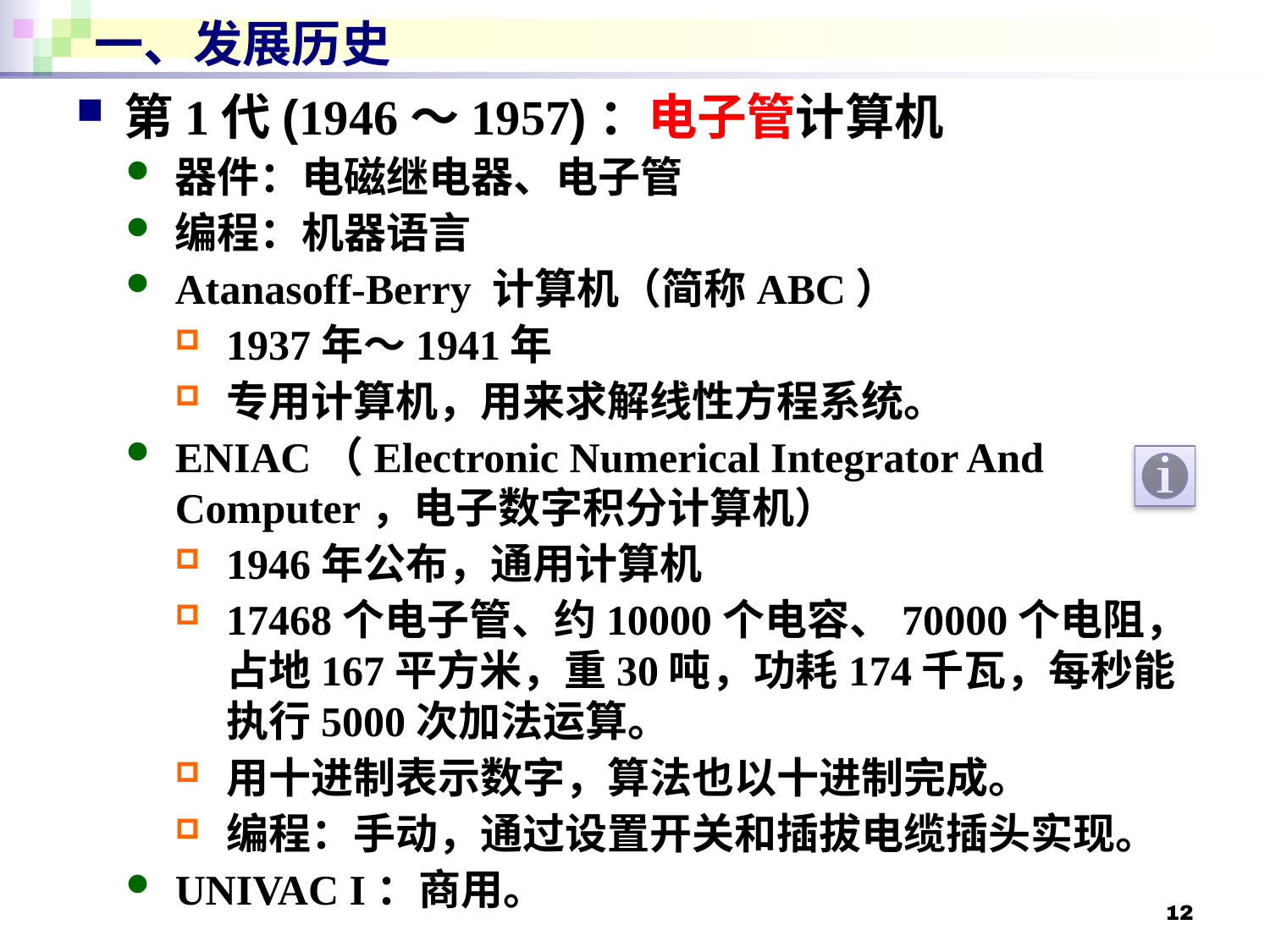

# 一、发展历史
第1代(1946～1957)：电子管计算机
器件：电磁继电器、电子管
编程：机器语言
Atanasoff-Berry 计算机（简称ABC）
1937年～1941年
专用计算机，用来求解线性方程系统。
ENIAC（Electronic Numerical Integrator And Computer，电子数字积分计算机）
1946年公布，通用计算机
17468个电子管、约10000个电容、70000个电阻，占地167平方米，重30吨，功耗174千瓦，每秒能执行5000次加法运算。
用十进制表示数字，算法也以十进制完成。
编程：手动，通过设置开关和插拔电缆插头实现。
UNIVAC I：商用。

12